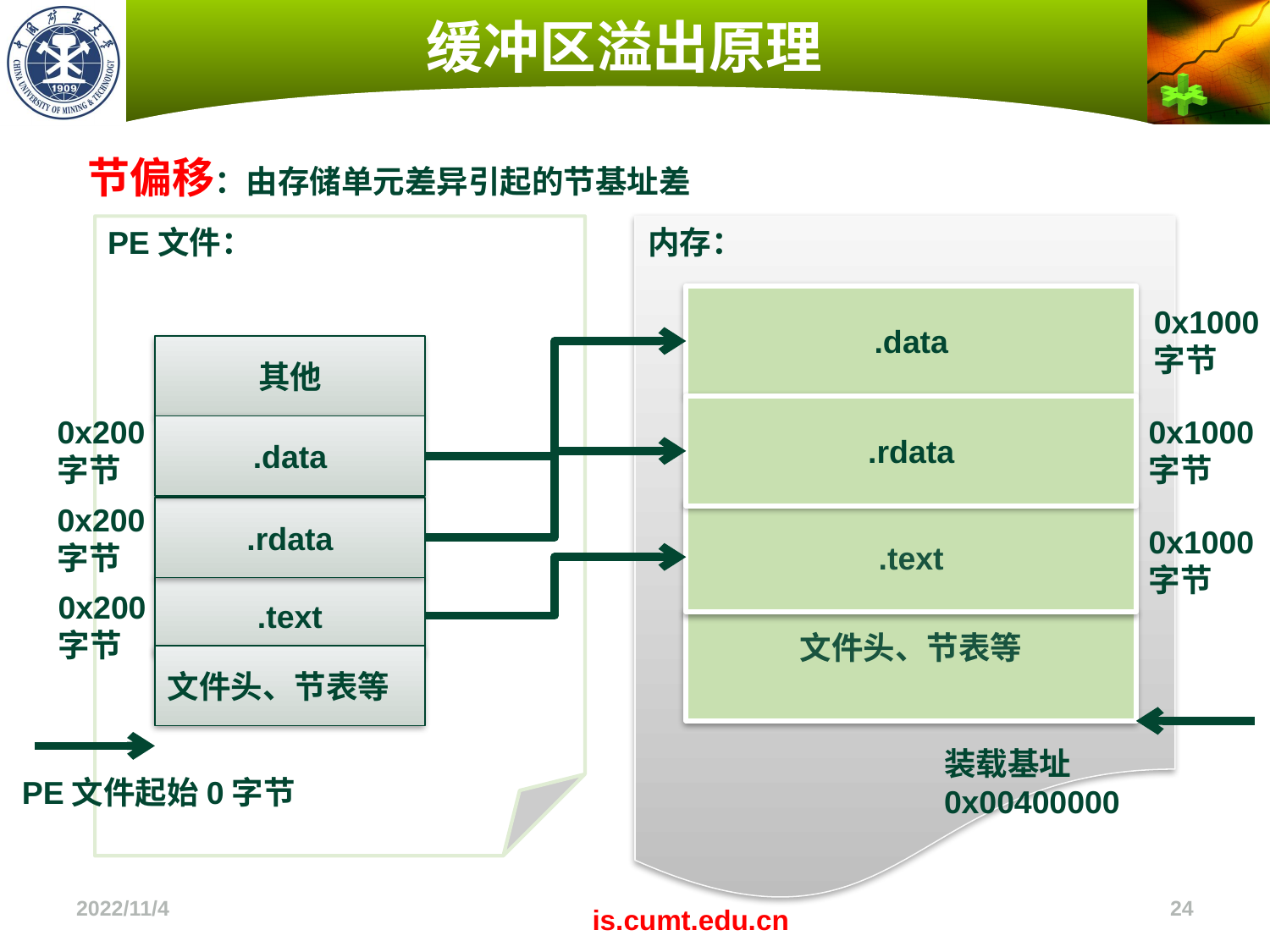

# 缓冲区溢出原理
节偏移：由存储单元差异引起的节基址差
PE文件：
内存：
.data
0x1000
字节
其他
.rdata
0x200
字节
0x1000
字节
.data
0x200
字节
.rdata
.text
0x1000
字节
.text
0x200
字节
文件头、节表等

文件头、节表等
装载基址0x00400000
PE文件起始0字节
2022/11/4
24
is.cumt.edu.cn